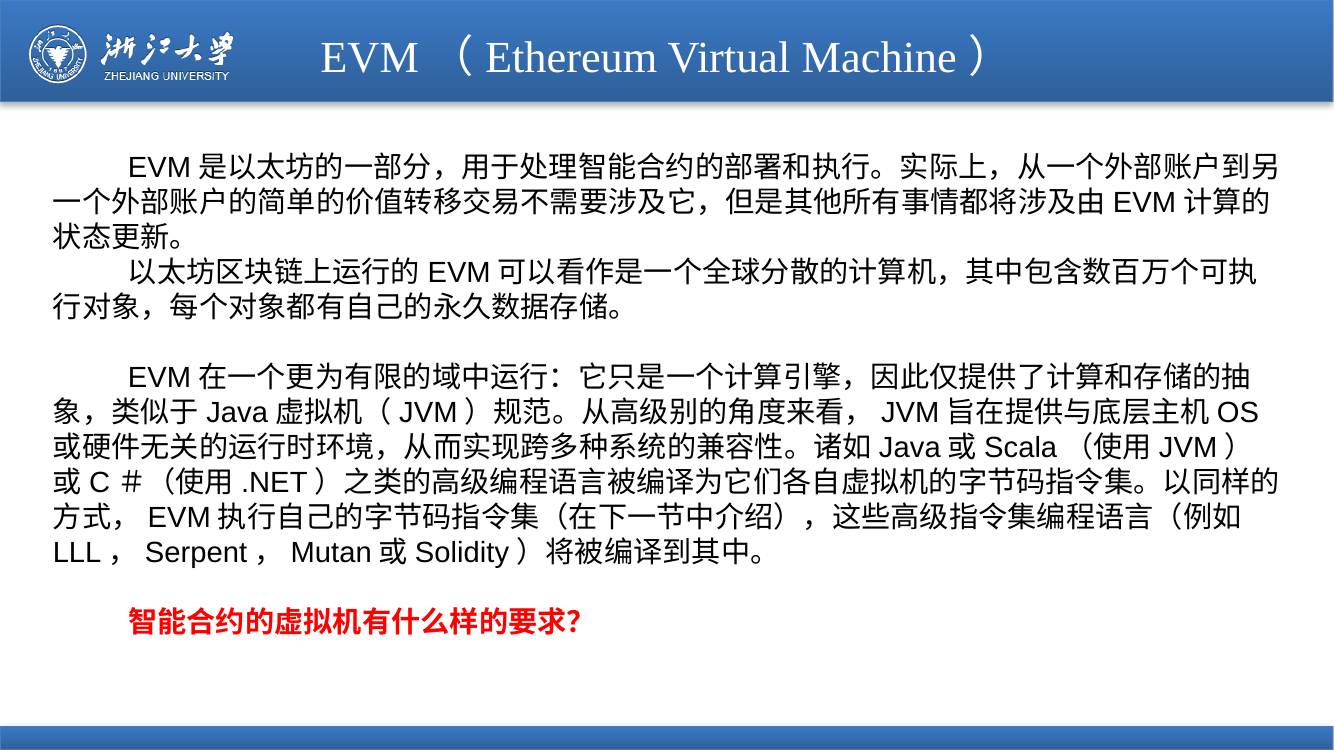

# EVM（Ethereum Virtual Machine）
EVM是以太坊的一部分，用于处理智能合约的部署和执行。实际上，从一个外部账户到另一个外部账户的简单的价值转移交易不需要涉及它，但是其他所有事情都将涉及由EVM计算的状态更新。
以太坊区块链上运行的EVM可以看作是一个全球分散的计算机，其中包含数百万个可执行对象，每个对象都有自己的永久数据存储。

EVM在一个更为有限的域中运行：它只是一个计算引擎，因此仅提供了计算和存储的抽象，类似于Java虚拟机（JVM）规范。从高级别的角度来看，JVM旨在提供与底层主机OS或硬件无关的运行时环境，从而实现跨多种系统的兼容性。诸如Java或Scala（使用JVM）或C＃（使用.NET）之类的高级编程语言被编译为它们各自虚拟机的字节码指令集。以同样的方式，EVM执行自己的字节码指令集（在下一节中介绍），这些高级指令集编程语言（例如LLL，Serpent，Mutan或Solidity）将被编译到其中。
智能合约的虚拟机有什么样的要求？